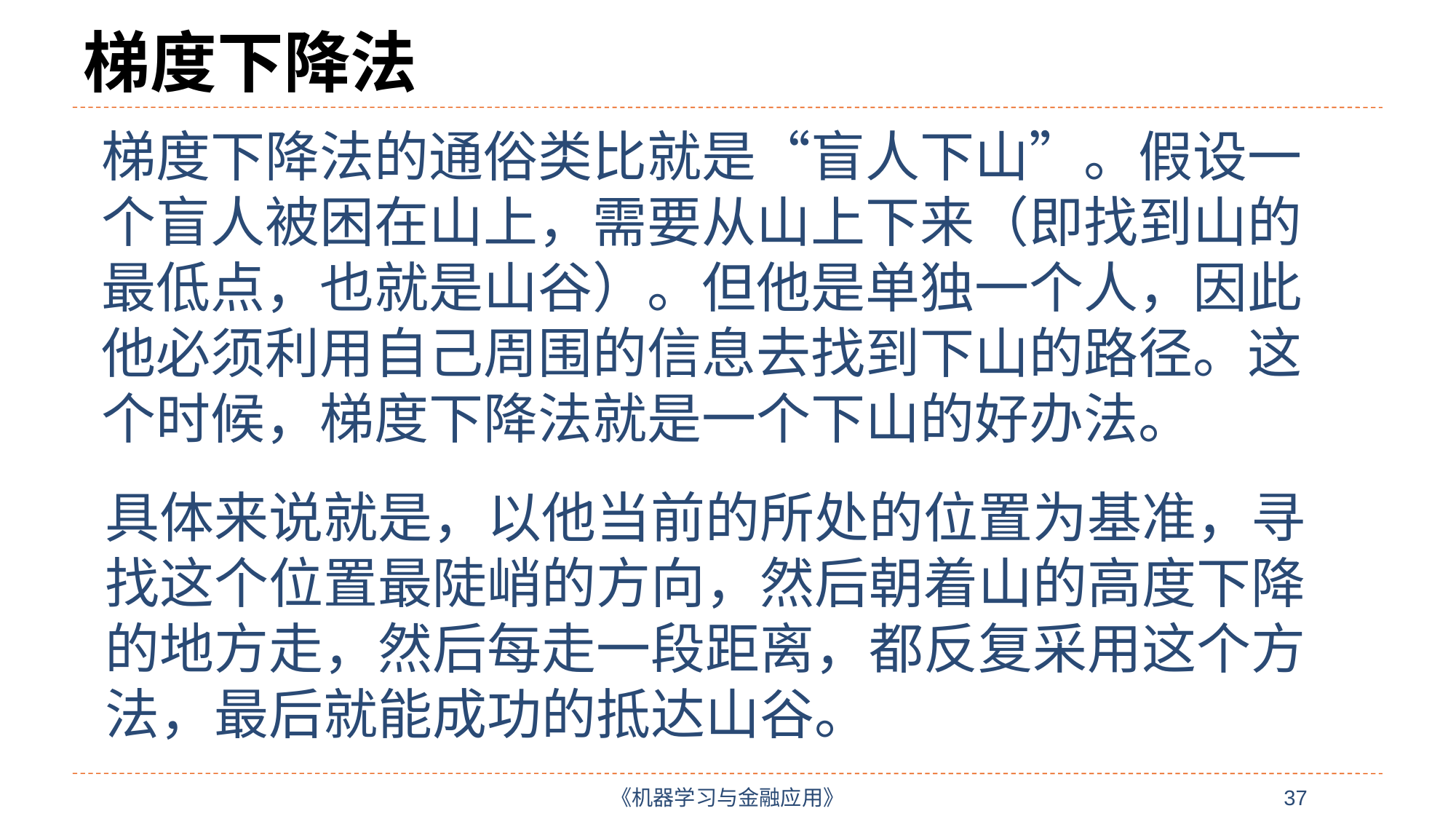

# 梯度下降法
梯度下降法的通俗类比就是“盲人下山”。假设一个盲人被困在山上，需要从山上下来（即找到山的最低点，也就是山谷）。但他是单独一个人，因此他必须利用自己周围的信息去找到下山的路径。这个时候，梯度下降法就是一个下山的好办法。
具体来说就是，以他当前的所处的位置为基准，寻找这个位置最陡峭的方向，然后朝着山的高度下降的地方走，然后每走一段距离，都反复采用这个方法，最后就能成功的抵达山谷。